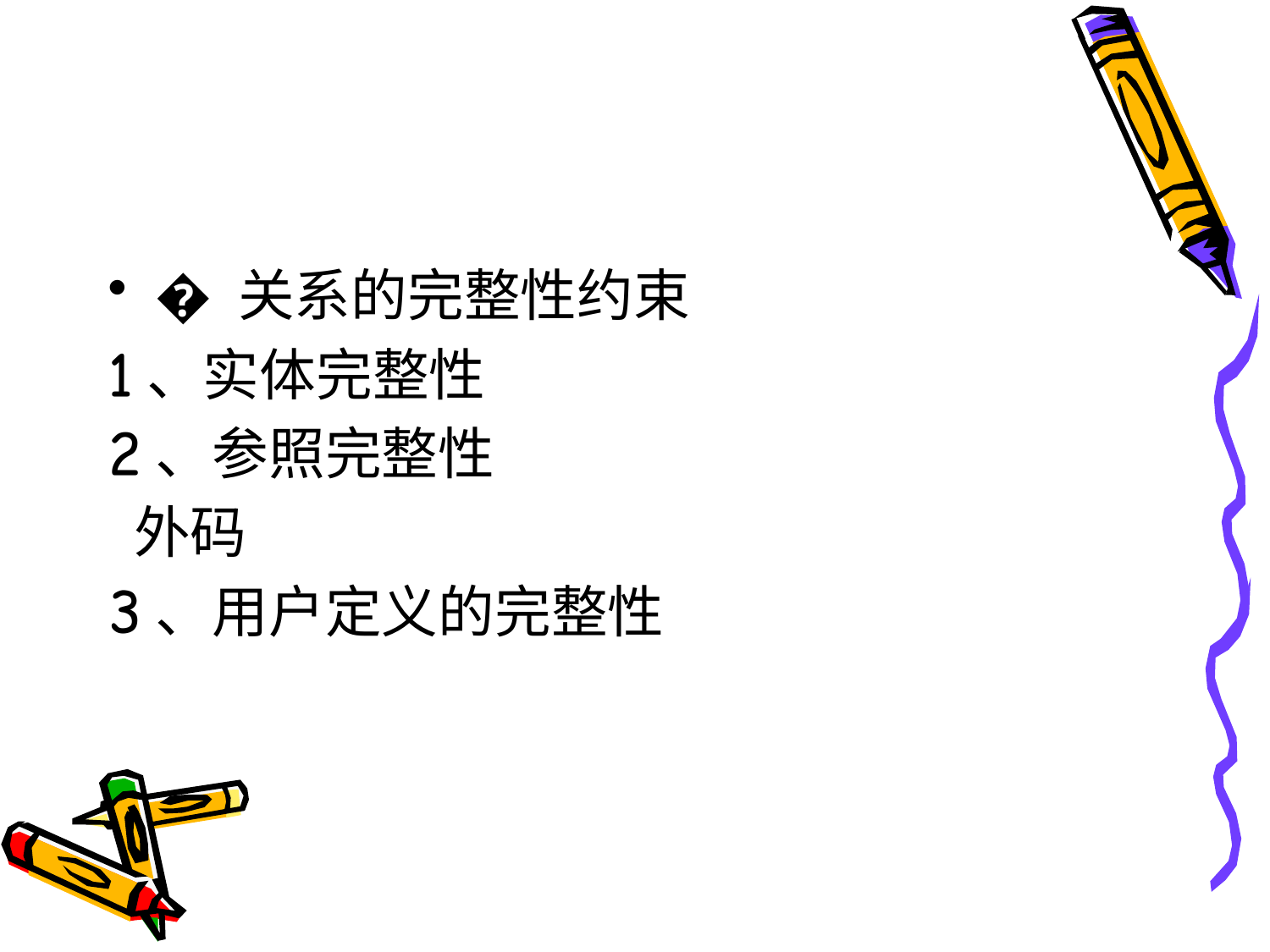

#
� 关系的完整性约束
1、实体完整性
2、参照完整性
 外码
3、用户定义的完整性